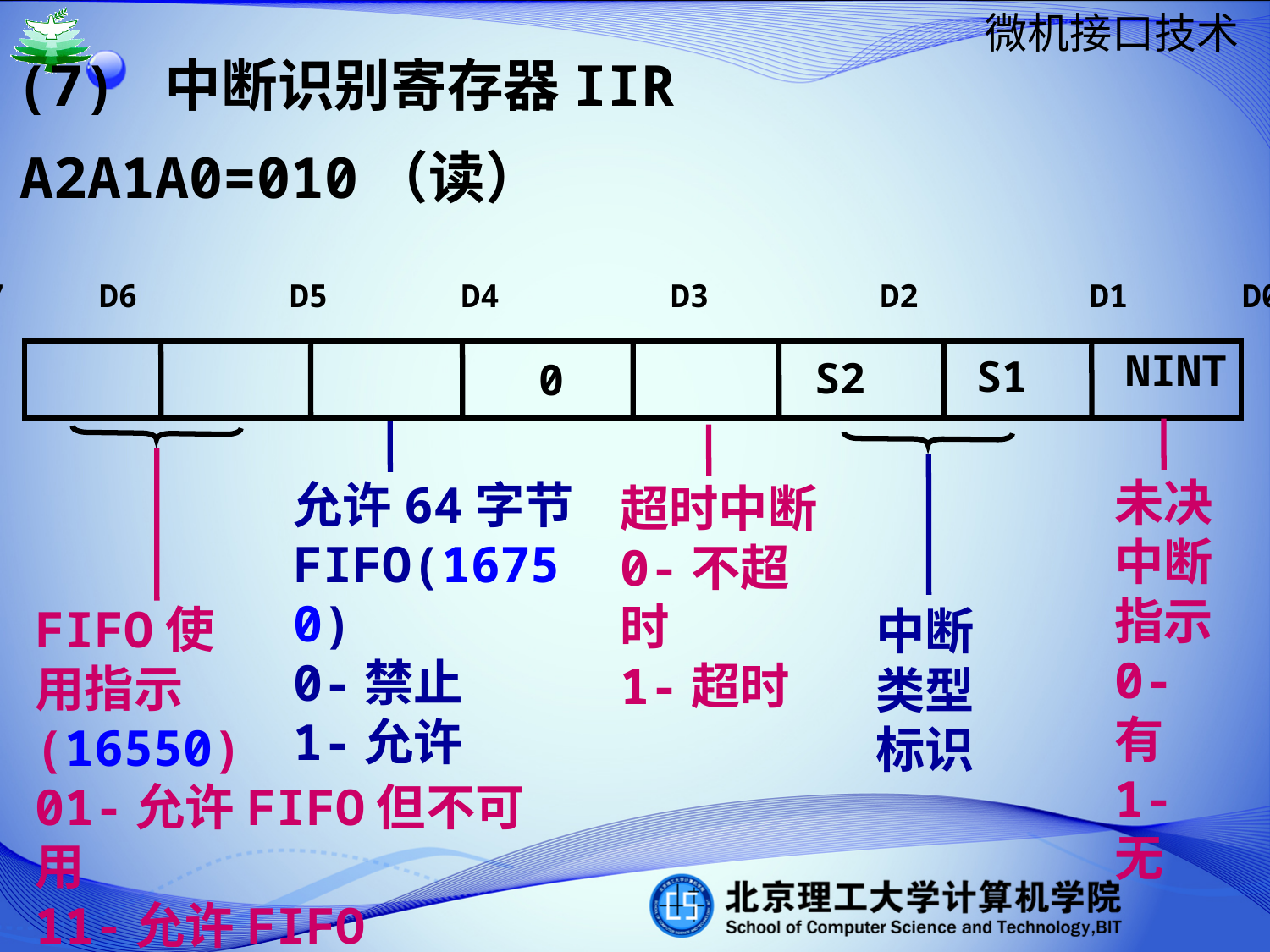

(7) 中断识别寄存器IIR
A2A1A0=010（读）
D7     D6        D5       D4         D3         D2         D1      D0
NINT

S1

S2
0

未决中断指示
0-有
1-无
允许64字节FIFO(16750)
0-禁止
1-允许
超时中断
0-不超时
1-超时
FIFO使
用指示
(16550)
01-允许FIFO但不可用
11-允许FIFO
中断类型标识